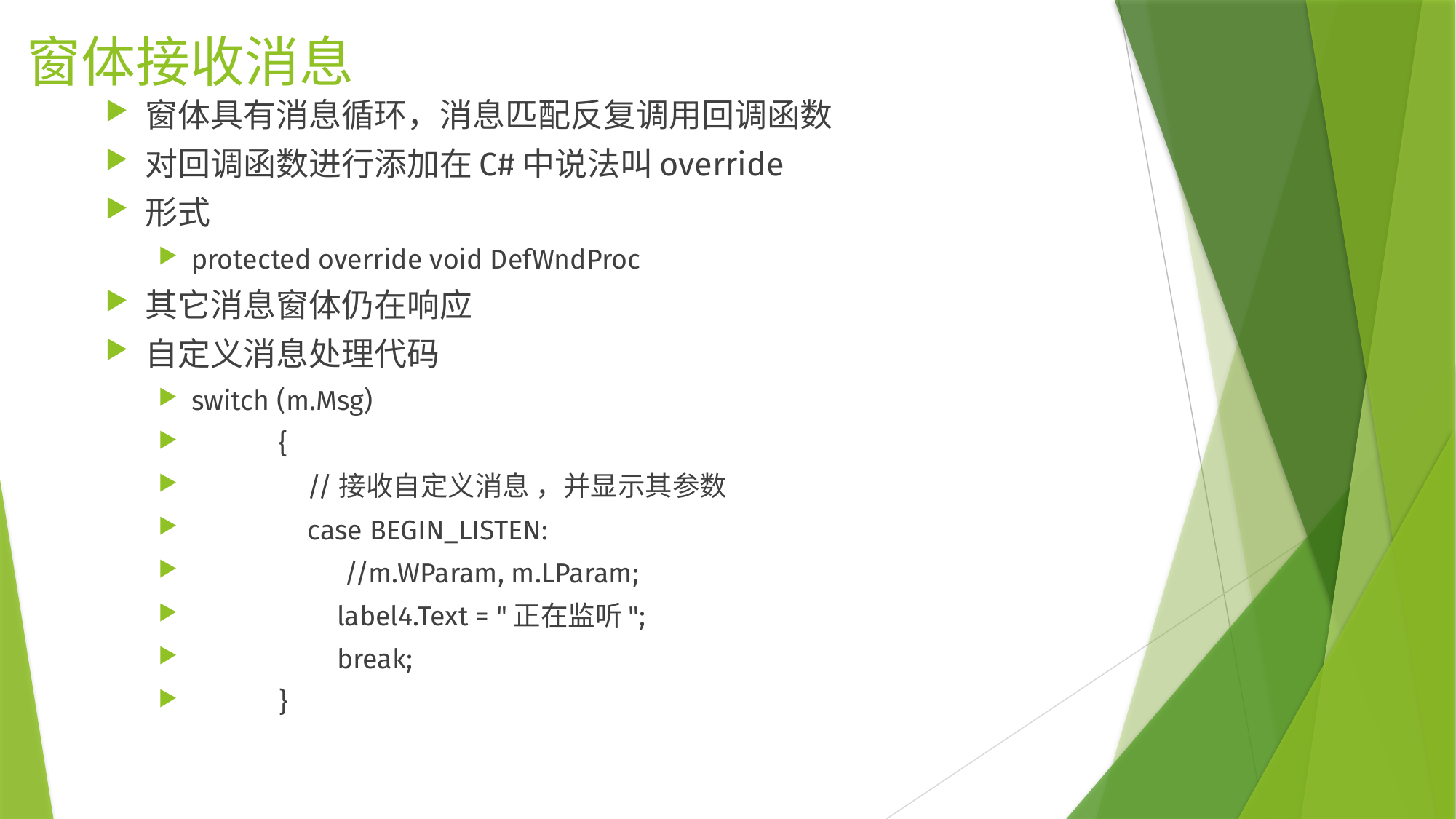

# 窗体接收消息
窗体具有消息循环，消息匹配反复调用回调函数
对回调函数进行添加在C#中说法叫override
形式
protected override void DefWndProc
其它消息窗体仍在响应
自定义消息处理代码
switch (m.Msg)
            {
                //接收自定义消息 ，并显示其参数
                case BEGIN_LISTEN:
                     //m.WParam, m.LParam;
                    label4.Text = "正在监听";
                    break;
            }